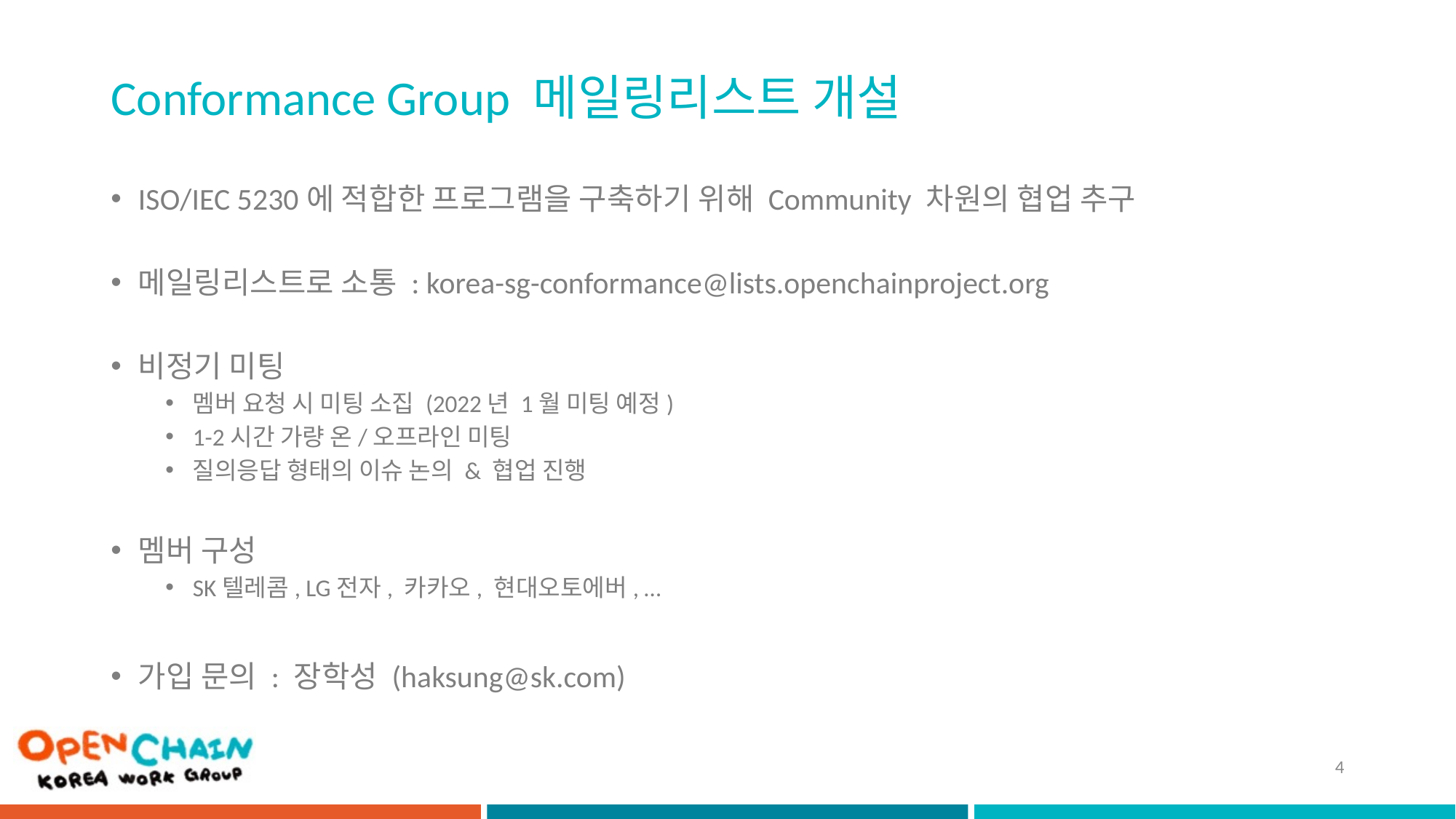

# Conformance Group 메일링리스트 개설
ISO/IEC 5230에 적합한 프로그램을 구축하기 위해 Community 차원의 협업 추구

메일링리스트로 소통 : korea-sg-conformance@lists.openchainproject.org

비정기 미팅
멤버 요청 시 미팅 소집 (2022년 1월 미팅 예정)
1-2시간 가량 온/오프라인 미팅
질의응답 형태의 이슈 논의 & 협업 진행

멤버 구성
SK텔레콤, LG전자, 카카오, 현대오토에버, …

가입 문의 : 장학성 (haksung@sk.com)
4